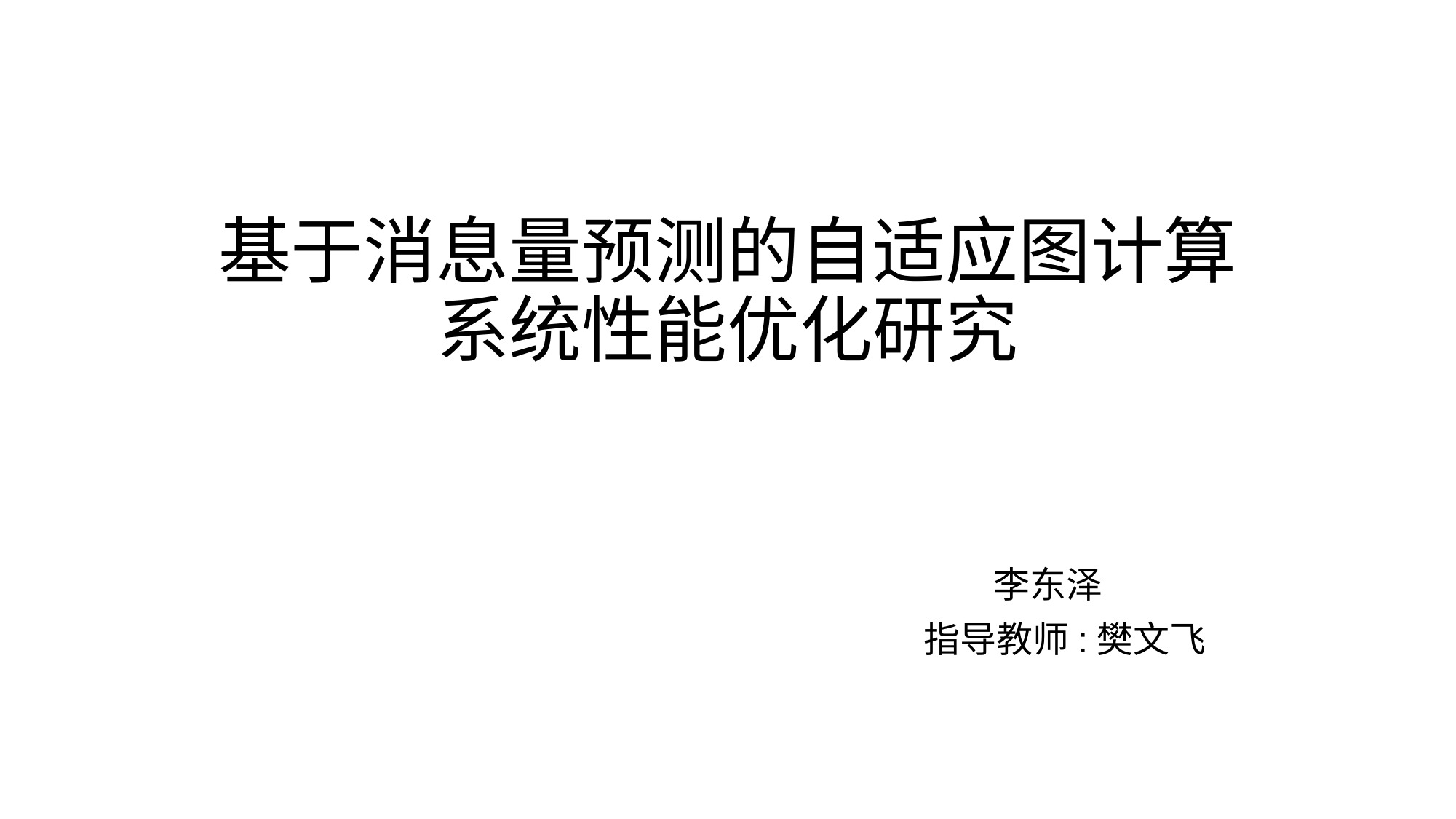

# 基于消息量预测的自适应图计算系统性能优化研究
李东泽
指导教师:樊文飞